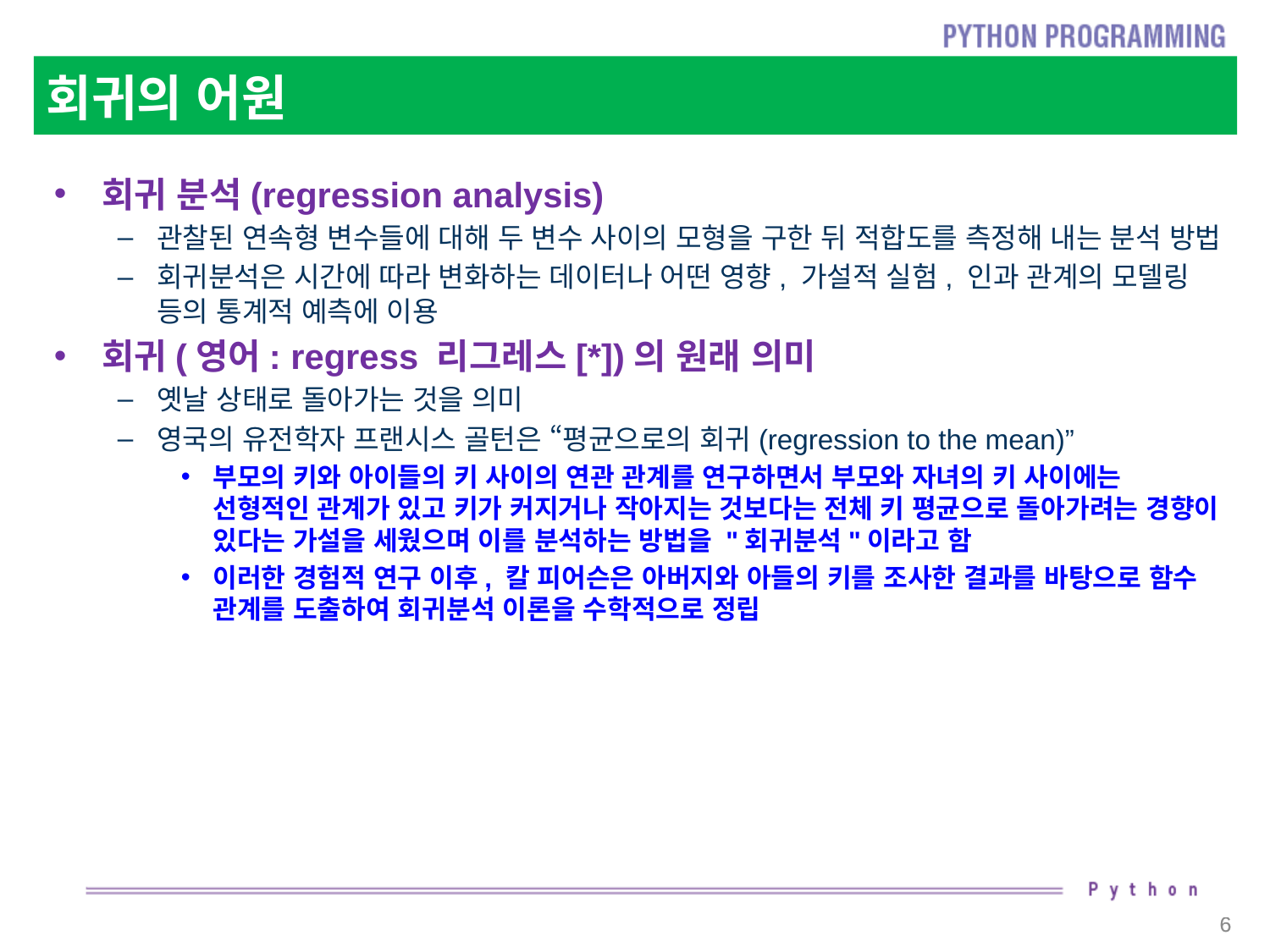

# 회귀의 어원
회귀 분석(regression analysis)
관찰된 연속형 변수들에 대해 두 변수 사이의 모형을 구한 뒤 적합도를 측정해 내는 분석 방법
회귀분석은 시간에 따라 변화하는 데이터나 어떤 영향, 가설적 실험, 인과 관계의 모델링 등의 통계적 예측에 이용
회귀(영어: regress 리그레스[*])의 원래 의미
옛날 상태로 돌아가는 것을 의미
영국의 유전학자 프랜시스 골턴은 “평균으로의 회귀(regression to the mean)”
부모의 키와 아이들의 키 사이의 연관 관계를 연구하면서 부모와 자녀의 키 사이에는 선형적인 관계가 있고 키가 커지거나 작아지는 것보다는 전체 키 평균으로 돌아가려는 경향이 있다는 가설을 세웠으며 이를 분석하는 방법을 "회귀분석"이라고 함
이러한 경험적 연구 이후, 칼 피어슨은 아버지와 아들의 키를 조사한 결과를 바탕으로 함수 관계를 도출하여 회귀분석 이론을 수학적으로 정립
6